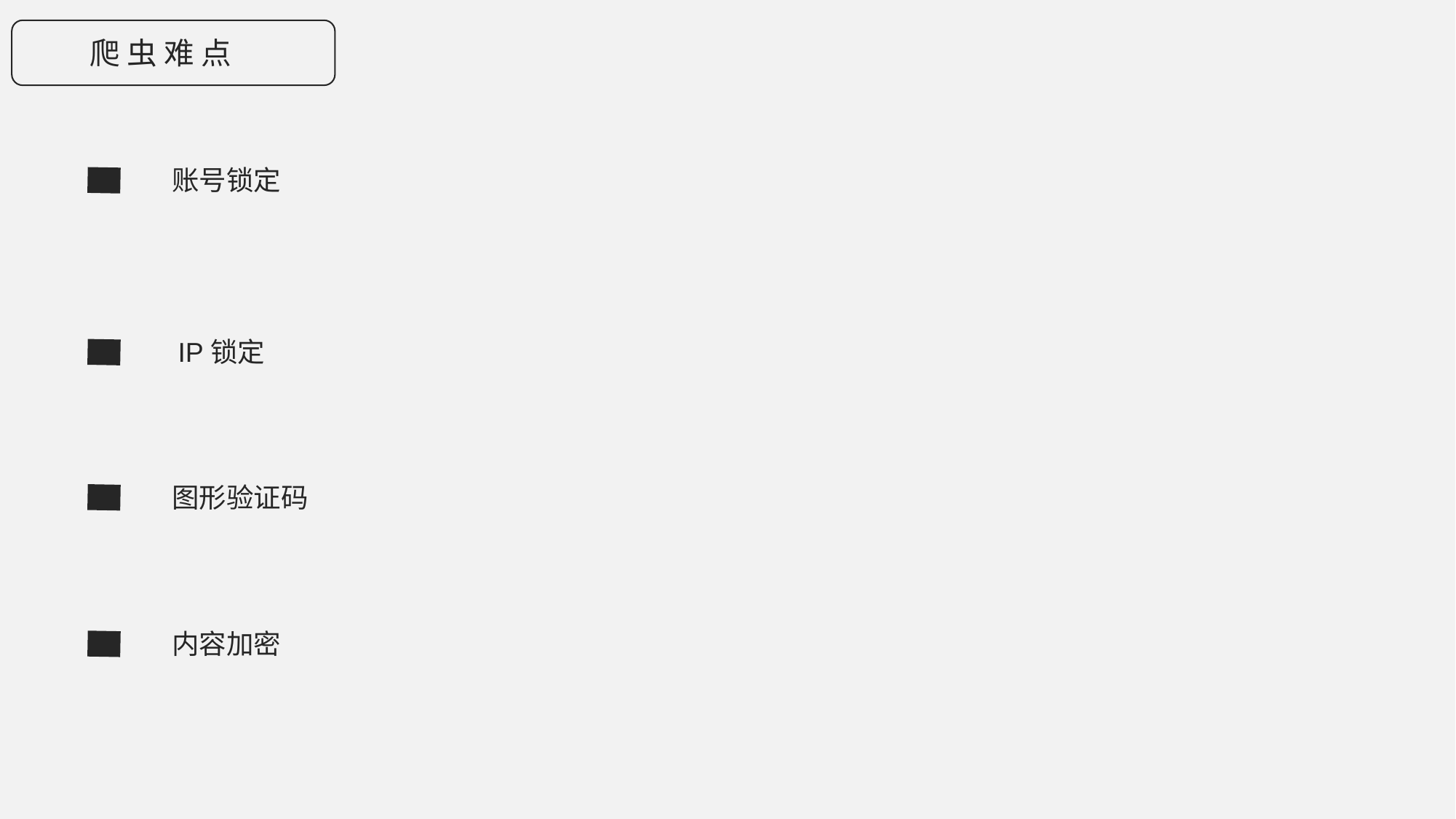

爬 虫 难 点
账号锁定
IP锁定
图形验证码
内容加密